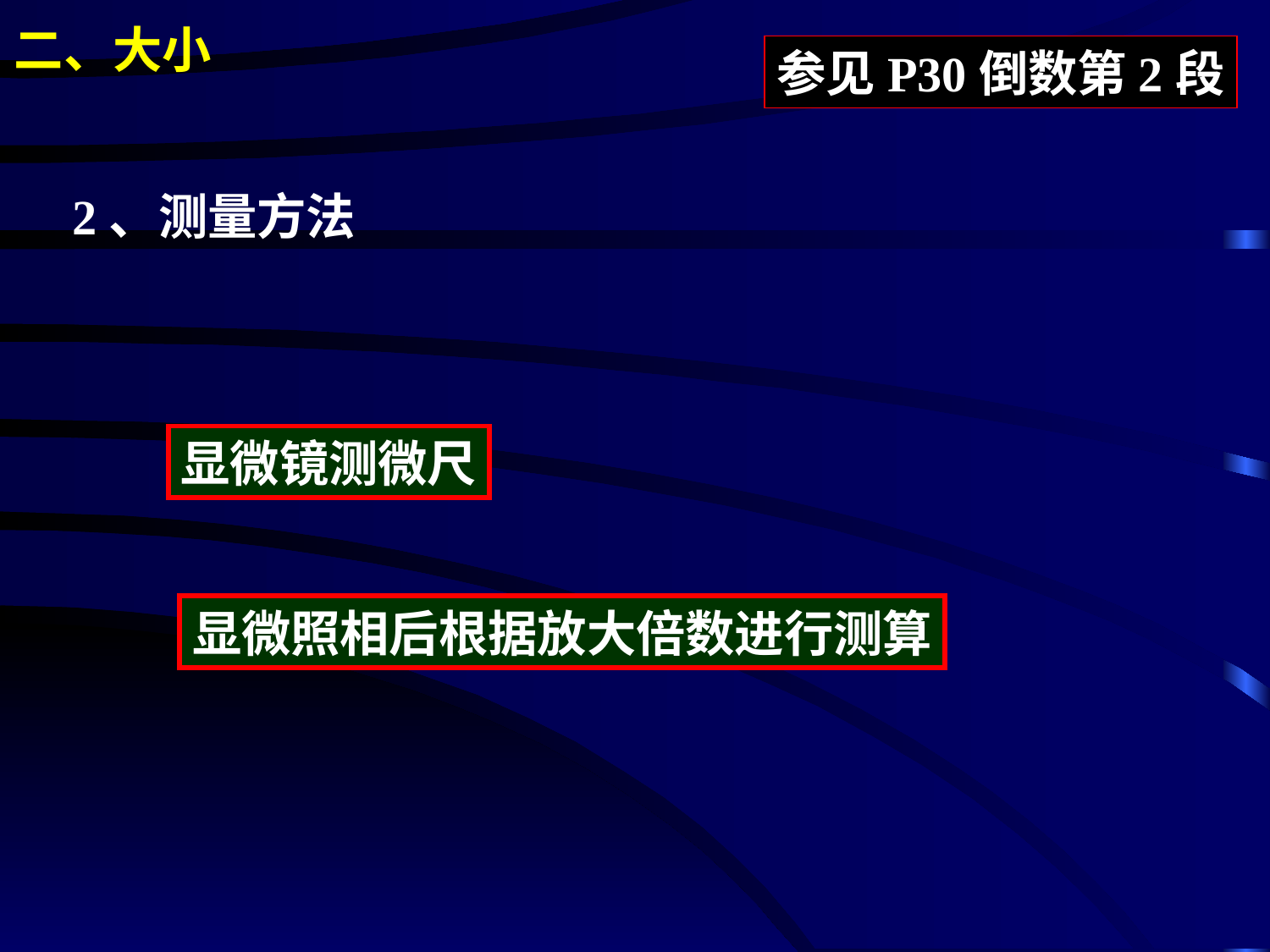

二、大小
参见P30倒数第2段
2、测量方法
显微镜测微尺
显微照相后根据放大倍数进行测算